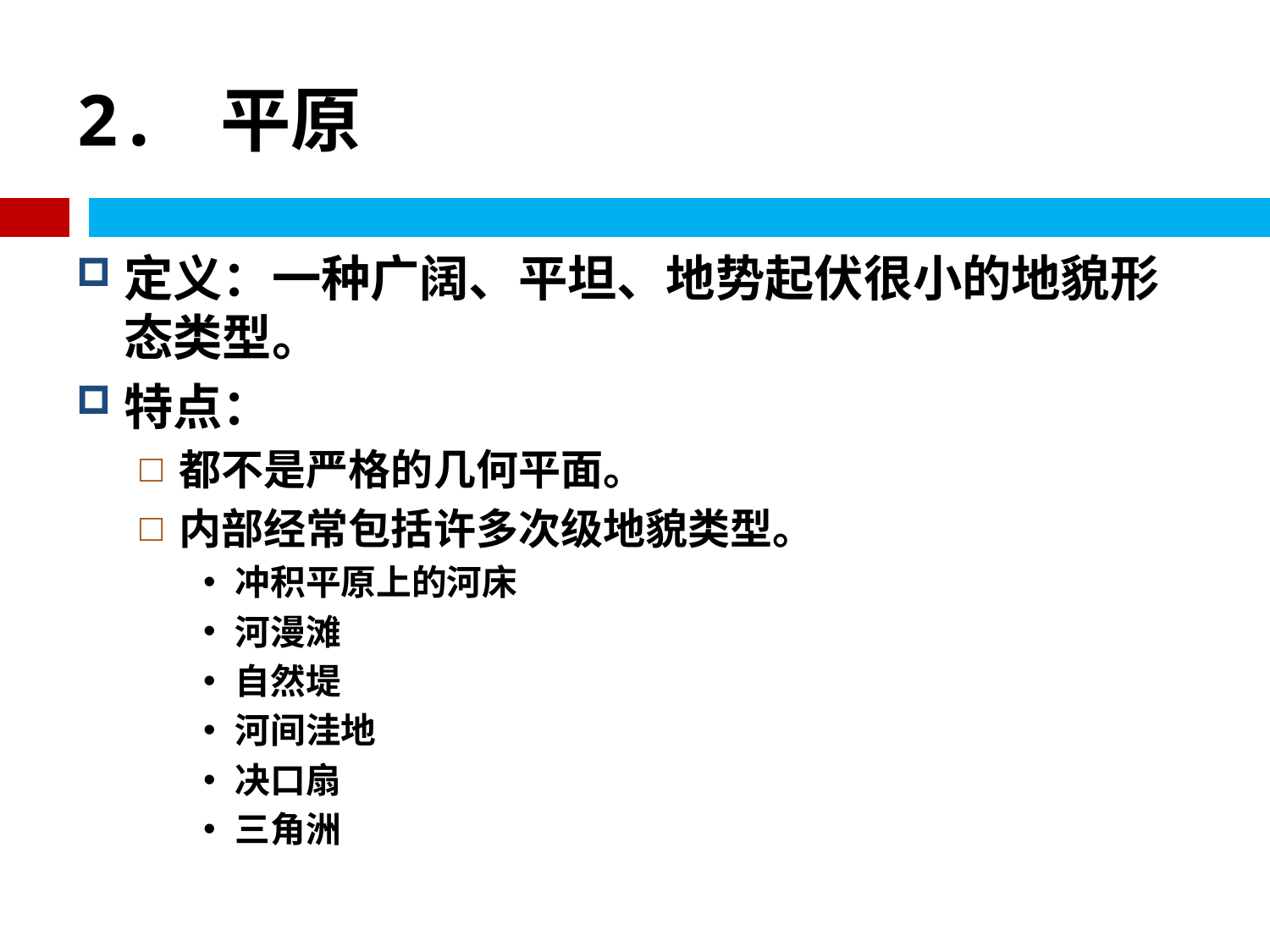

# 2. 平原
定义：一种广阔、平坦、地势起伏很小的地貌形态类型。
特点：
都不是严格的几何平面。
内部经常包括许多次级地貌类型。
冲积平原上的河床
河漫滩
自然堤
河间洼地
决口扇
三角洲